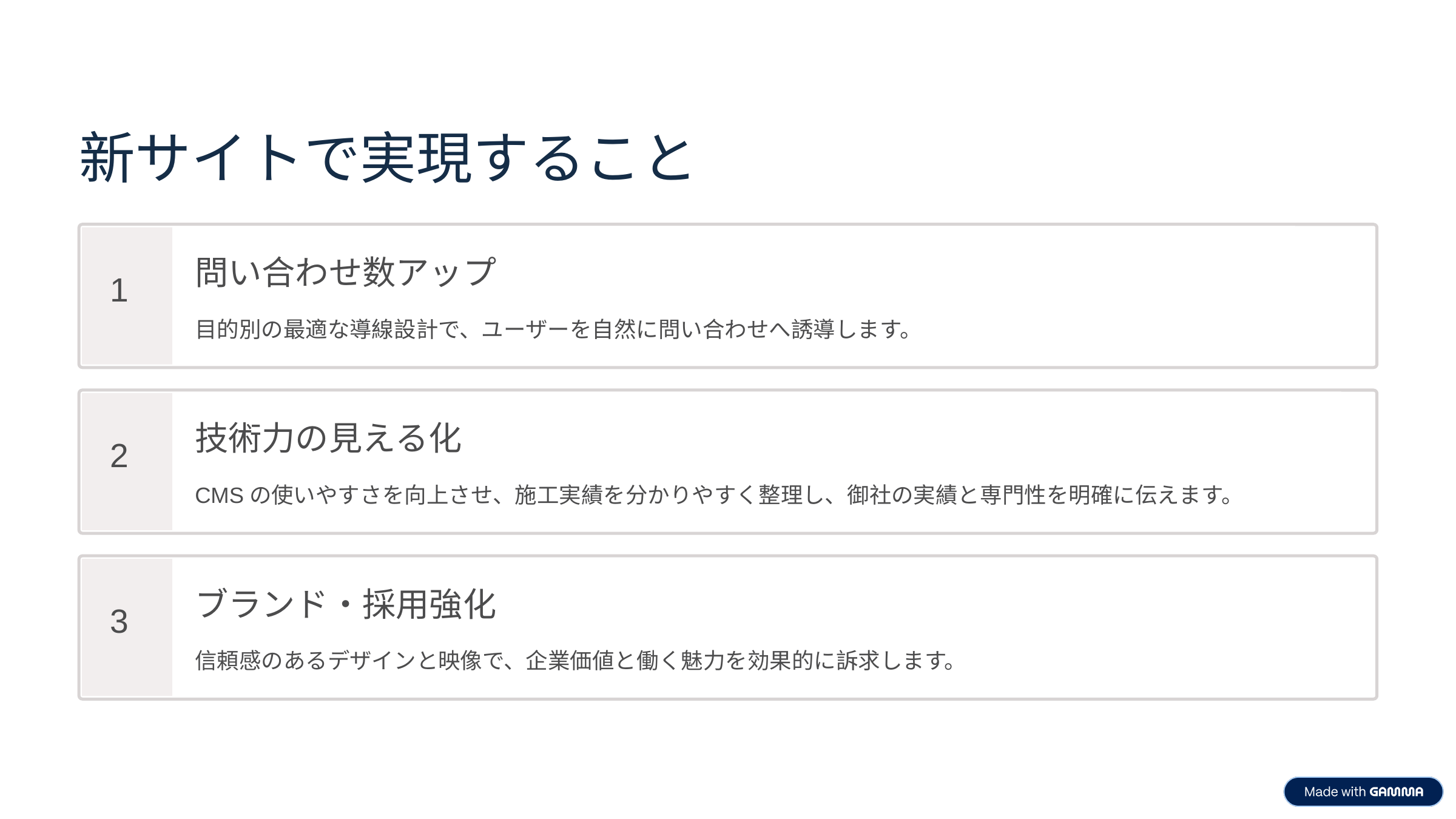

新サイトで実現すること

問い合わせ数アップ
1
目的別の最適な導線設計で、ユーザーを自然に問い合わせへ誘導します。

技術力の見える化
2
CMSの使いやすさを向上させ、施工実績を分かりやすく整理し、御社の実績と専門性を明確に伝えます。

ブランド・採用強化
3
信頼感のあるデザインと映像で、企業価値と働く魅力を効果的に訴求します。